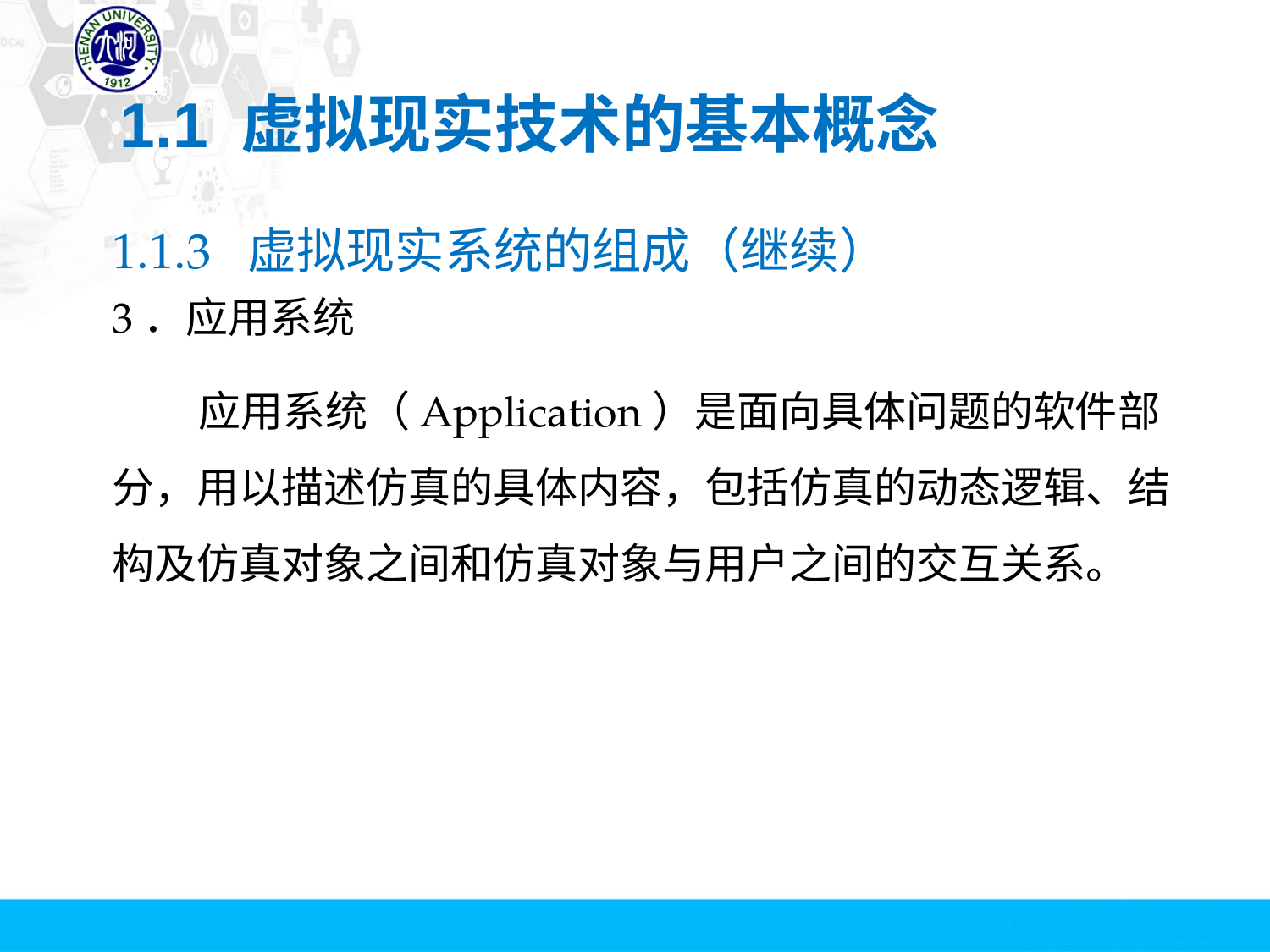

# 1.1 虚拟现实技术的基本概念
1.1.3  虚拟现实系统的组成（继续）
3．应用系统
        应用系统（Application）是面向具体问题的软件部分，用以描述仿真的具体内容，包括仿真的动态逻辑、结构及仿真对象之间和仿真对象与用户之间的交互关系。